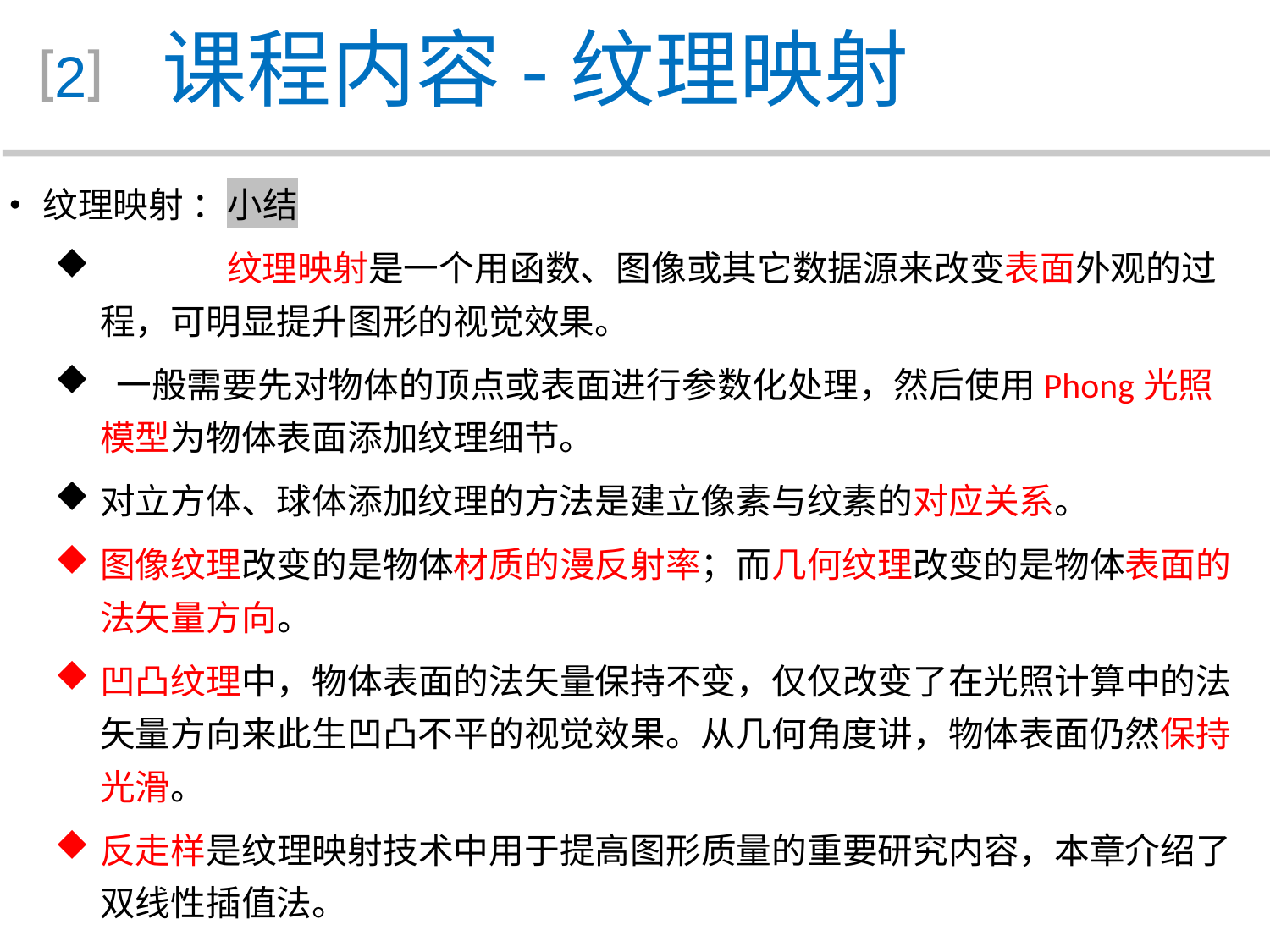

课程内容-纹理映射
2

  纹理映射 ：小结
	纹理映射是一个用函数、图像或其它数据源来改变表面外观的过程，可明显提升图形的视觉效果。
 一般需要先对物体的顶点或表面进行参数化处理，然后使用Phong光照模型为物体表面添加纹理细节。
对立方体、球体添加纹理的方法是建立像素与纹素的对应关系。
图像纹理改变的是物体材质的漫反射率；而几何纹理改变的是物体表面的法矢量方向。
凹凸纹理中，物体表面的法矢量保持不变，仅仅改变了在光照计算中的法矢量方向来此生凹凸不平的视觉效果。从几何角度讲，物体表面仍然保持光滑。
反走样是纹理映射技术中用于提高图形质量的重要研究内容，本章介绍了双线性插值法。